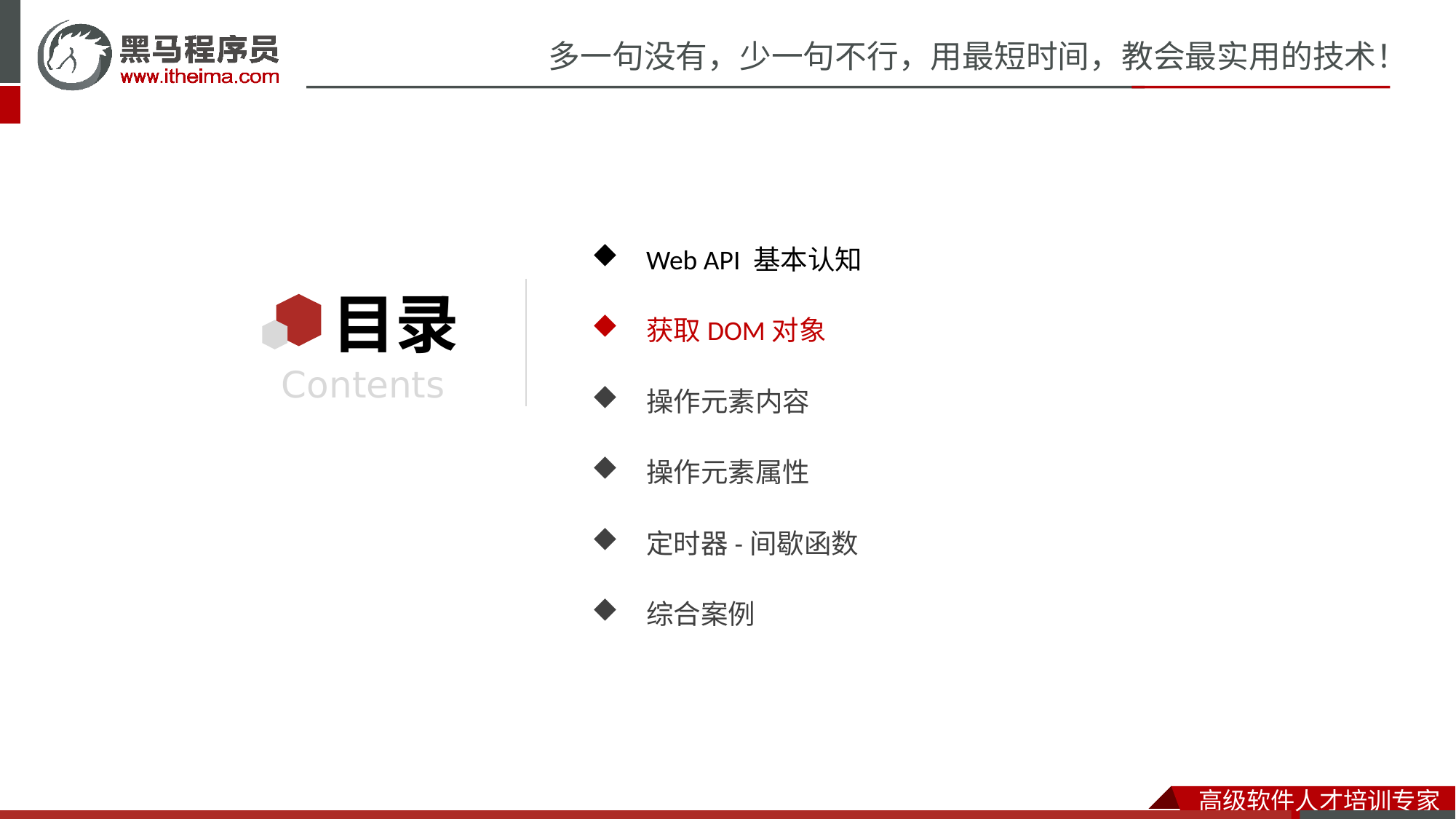

Web API 基本认知
获取DOM对象
操作元素内容
操作元素属性
定时器-间歇函数
综合案例